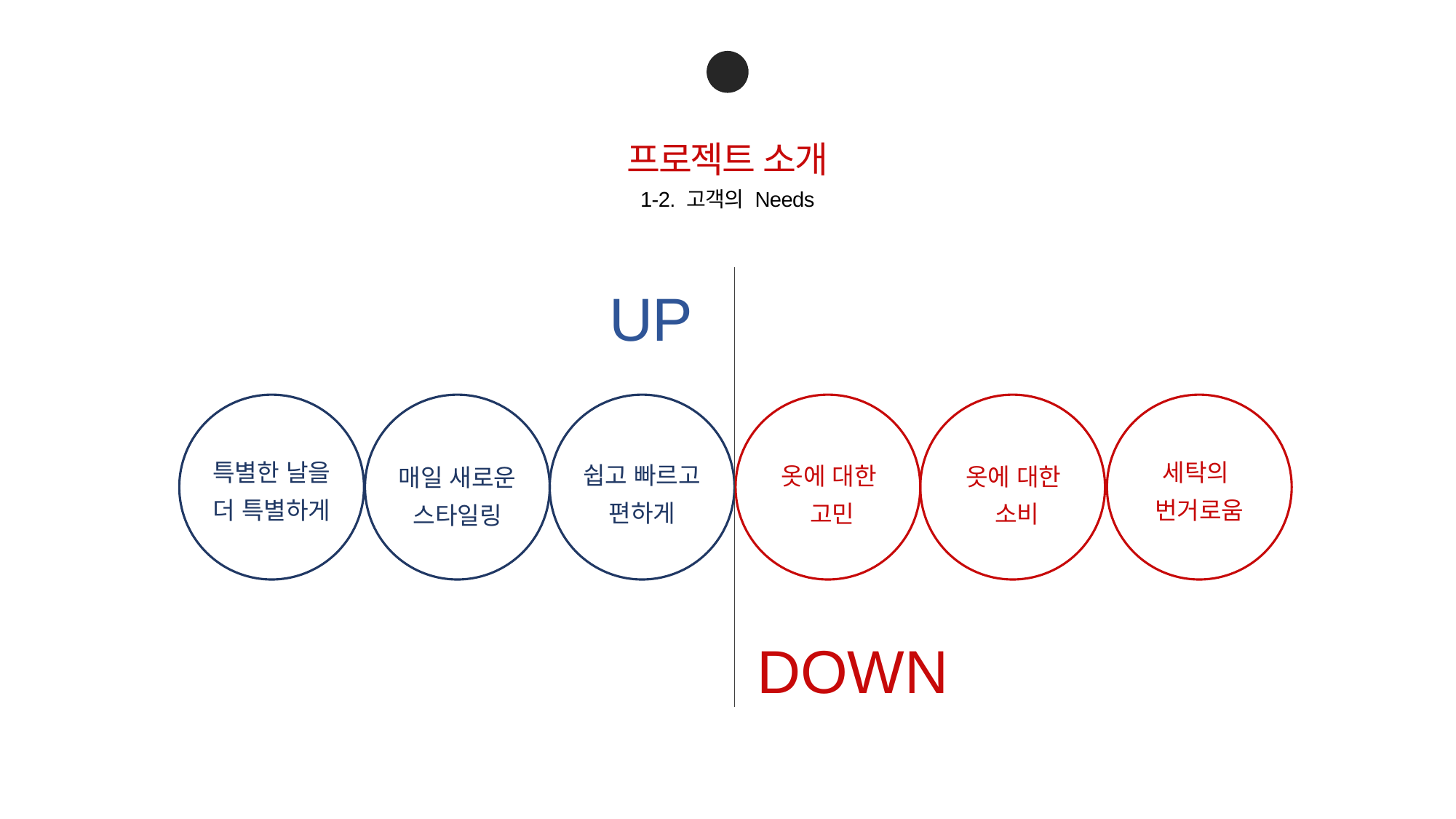

01
프로젝트 소개
1-2. 고객의 Needs
UP

특별한 날을
더 특별하게
세탁의
번거로움
쉽고 빠르고
편하게
옷에 대한
고민
옷에 대한
소비
매일 새로운
스타일링
DOWN